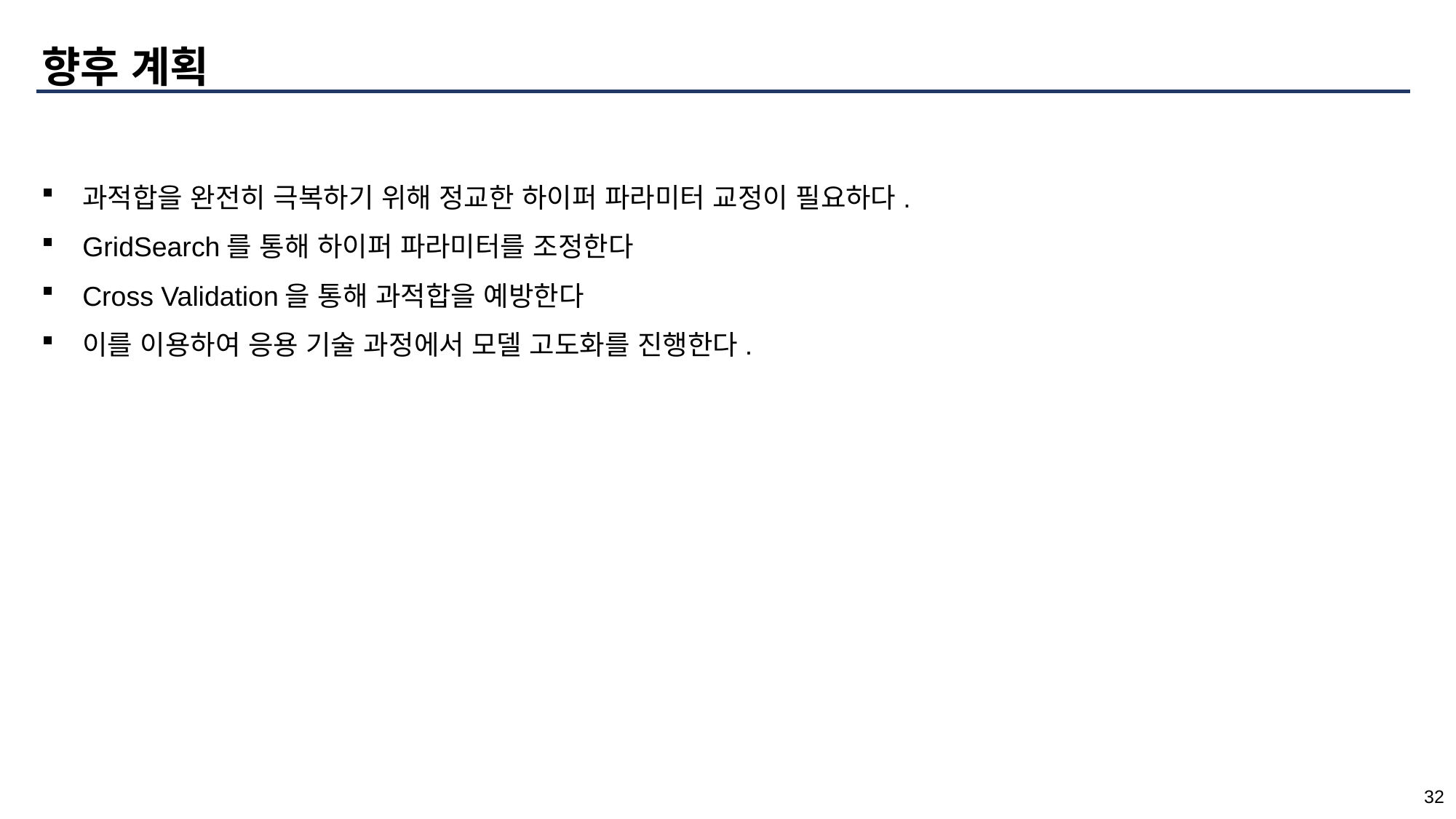

향후 계획

과적합을 완전히 극복하기 위해 정교한 하이퍼 파라미터 교정이 필요하다.
GridSearch를 통해 하이퍼 파라미터를 조정한다
Cross Validation을 통해 과적합을 예방한다
이를 이용하여 응용 기술 과정에서 모델 고도화를 진행한다.

32